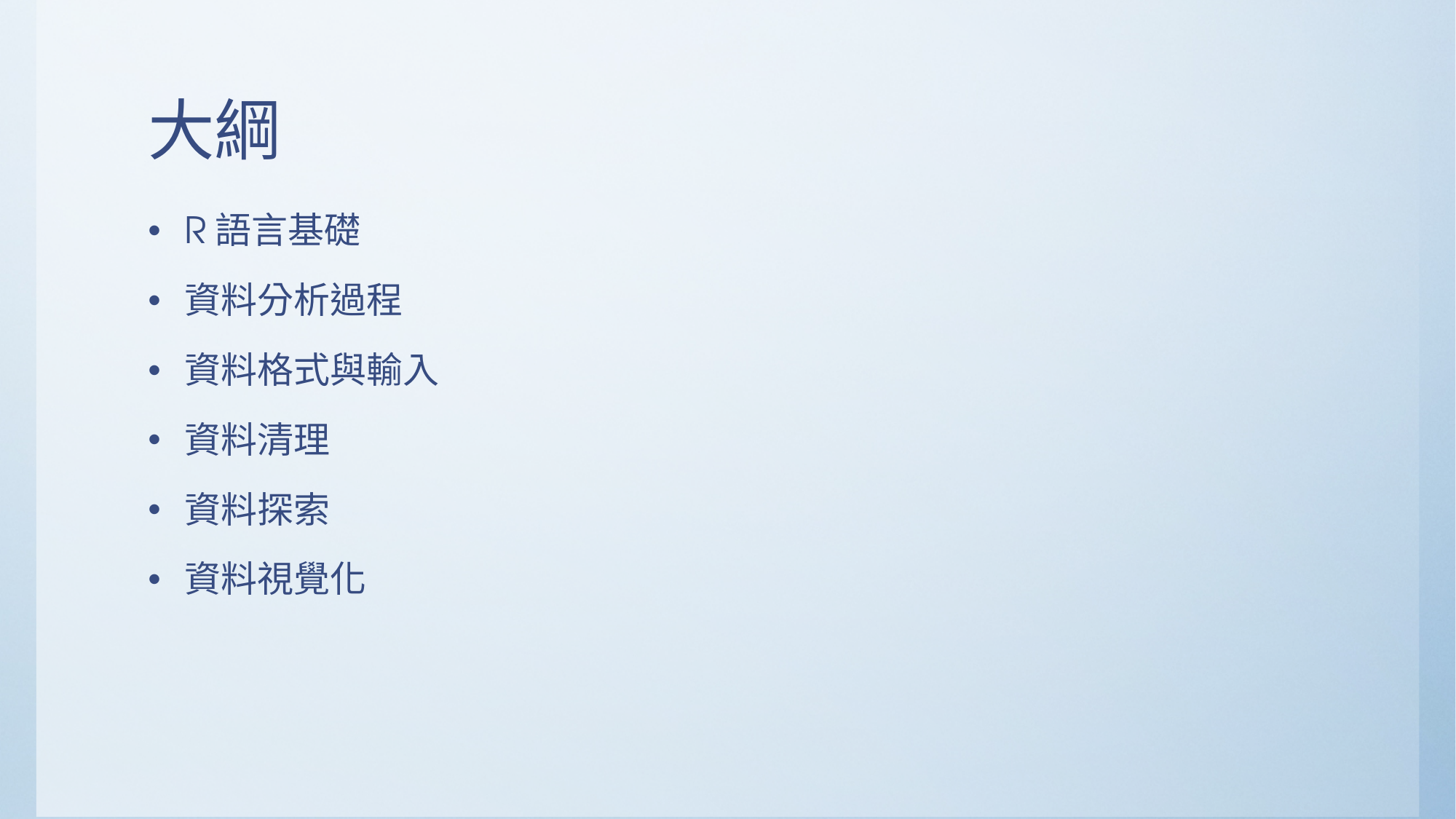

# 大綱
R語言基礎
資料分析過程
資料格式與輸入
資料清理
資料探索
資料視覺化